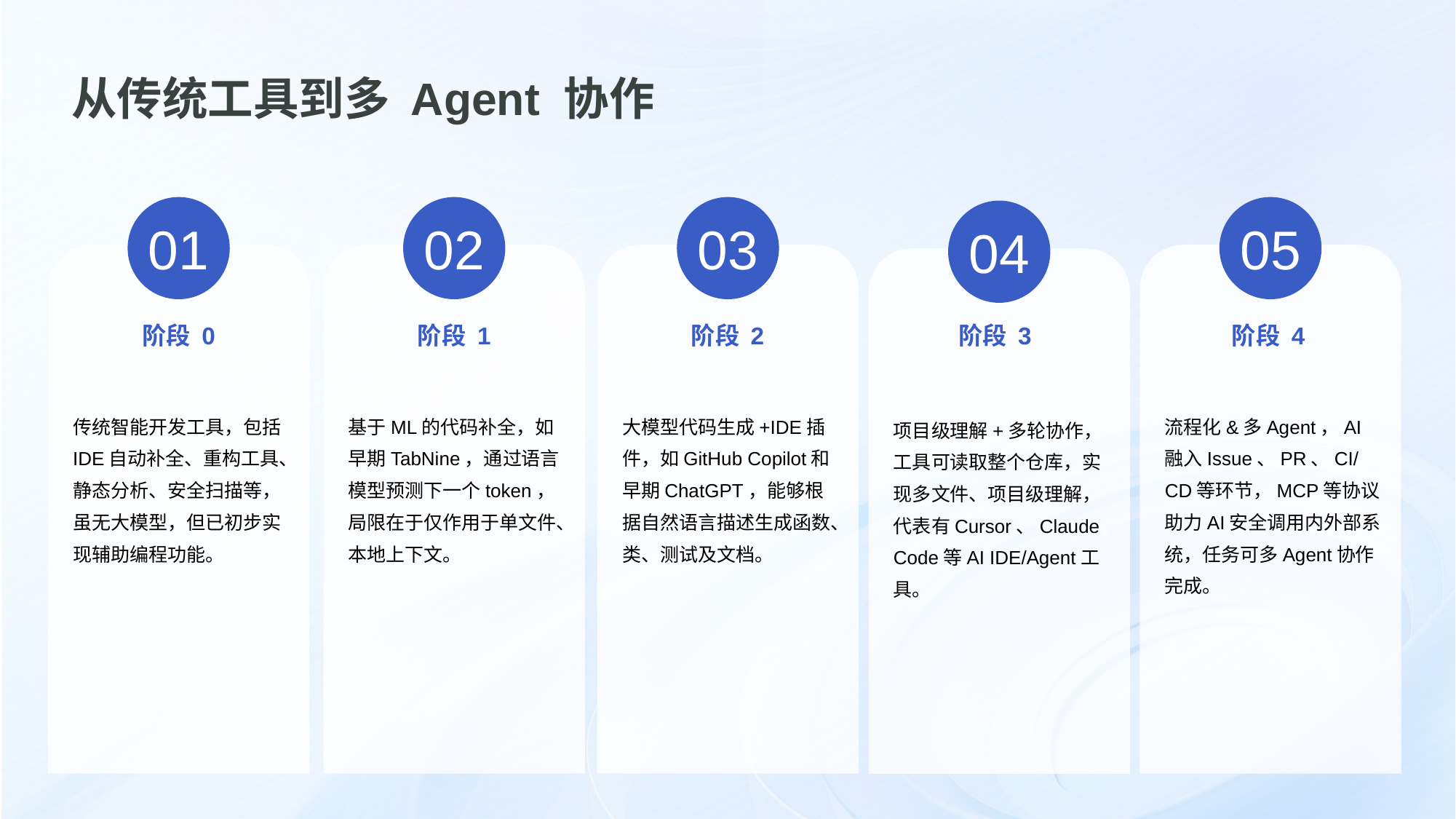

从传统⼯具到多 Agent 协作

01
02
03
05
04

阶段 0
阶段 1
阶段 2
阶段 3
阶段 4
传统智能开发工具，包括IDE自动补全、重构工具、静态分析、安全扫描等，虽无大模型，但已初步实现辅助编程功能。
基于ML的代码补全，如早期TabNine，通过语言模型预测下一个token，局限在于仅作用于单文件、本地上下文。
大模型代码生成+IDE插件，如GitHub Copilot和早期ChatGPT，能够根据自然语言描述生成函数、类、测试及文档。
流程化&多Agent，AI融入Issue、PR、CI/CD等环节，MCP等协议助力AI安全调用内外部系统，任务可多Agent协作完成。
项目级理解+多轮协作，工具可读取整个仓库，实现多文件、项目级理解，代表有Cursor、Claude Code等AI IDE/Agent工具。